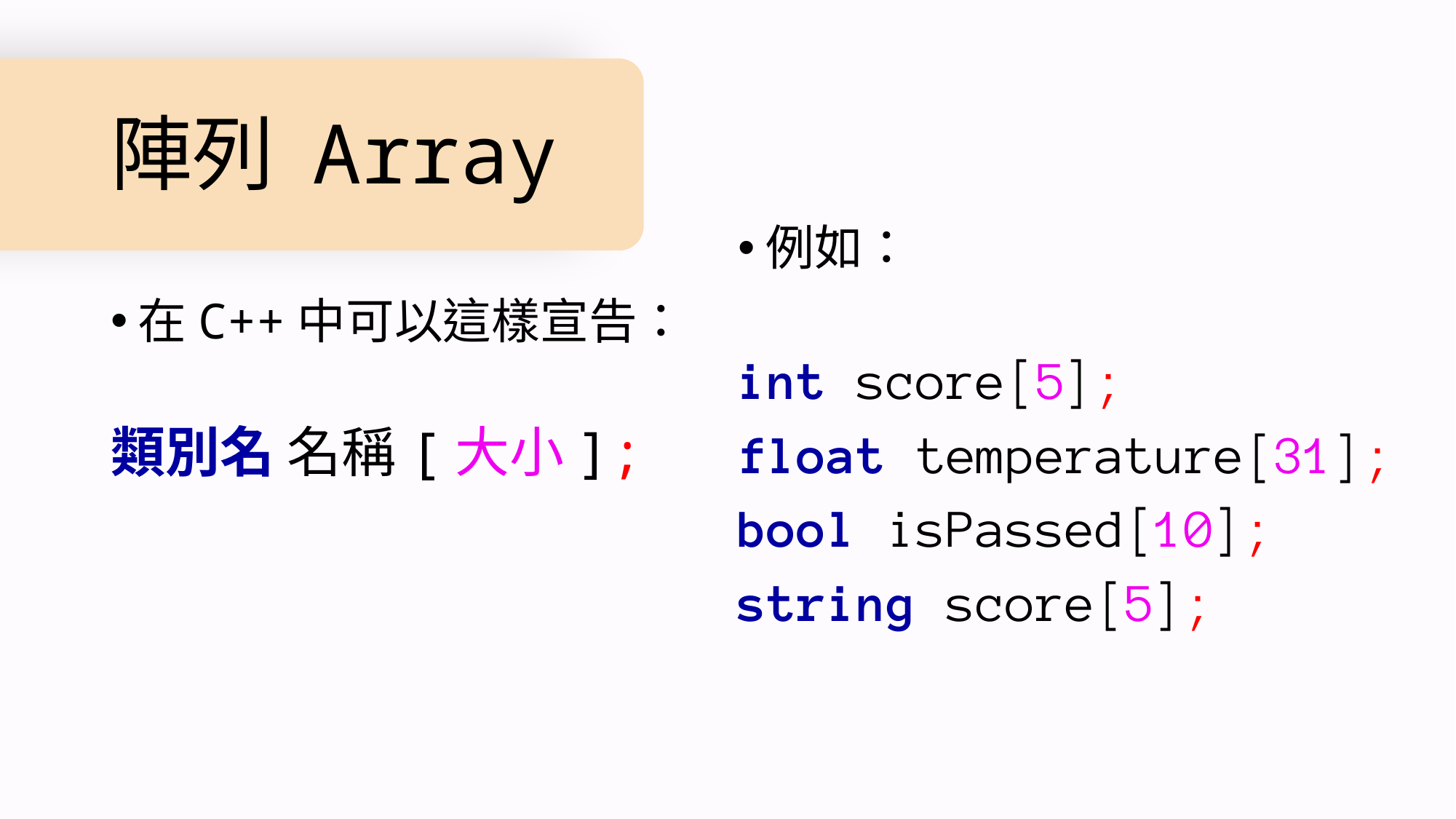

# 陣列 Array
例如：

int score[5];
float temperature[31];
bool isPassed[10];
string score[5];

在C++中可以這樣宣告：

類別名 名稱[大小];